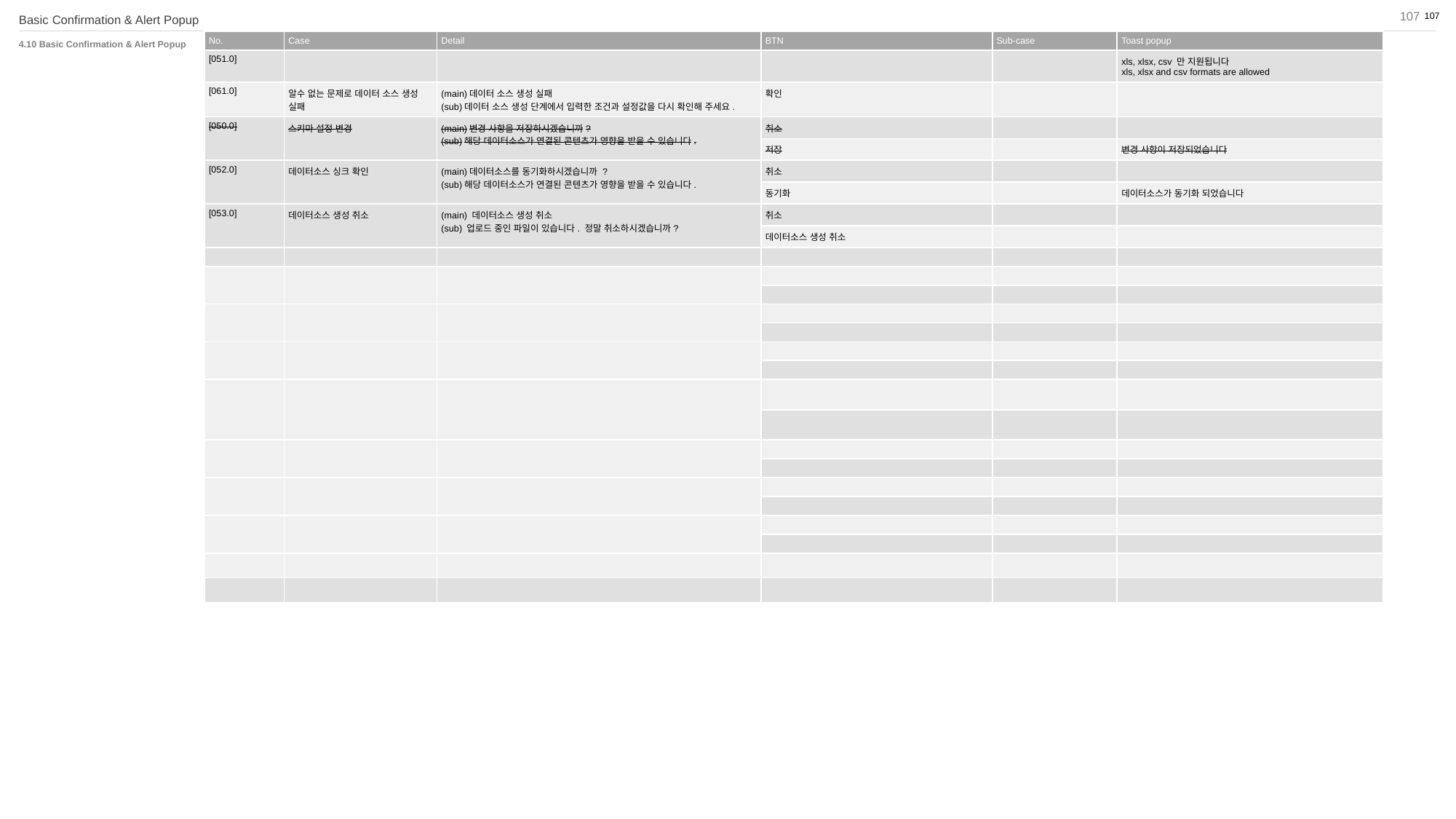

107
107
Basic Confirmation & Alert Popup
4.10 Basic Confirmation & Alert Popup
| No. | Case | Detail | BTN | Sub-case | Toast popup |
| --- | --- | --- | --- | --- | --- |
| [051.0] |  |  |  |  | xls, xlsx, csv 만 지원됩니다 xls, xlsx and csv formats are allowed |
| [061.0] | 알수 없는 문제로 데이터 소스 생성 실패 | (main)데이터 소스 생성 실패 (sub)데이터 소스 생성 단계에서 입력한 조건과 설정값을 다시 확인해 주세요. | 확인 |  |  |
| [050.0] | 스키마 설정 변경 | (main)변경 사항을 저장하시겠습니까? (sub)해당 데이터소스가 연결된 콘텐츠가 영향을 받을 수 있습니다. | 취소 |  |  |
|  |  |  | 저장 |  | 변경 사항이 저장되었습니다 |
| [052.0] | 데이터소스 싱크 확인 | (main)데이터소스를 동기화하시겠습니까 ? (sub)해당 데이터소스가 연결된 콘텐츠가 영향을 받을 수 있습니다. | 취소 |  |  |
|  |  |  | 동기화 |  | 데이터소스가 동기화 되었습니다 |
| [053.0] | 데이터소스 생성 취소 | (main) 데이터소스 생성 취소 (sub) 업로드 중인 파일이 있습니다. 정말 취소하시겠습니까? | 취소 |  |  |
|  |  |  | 데이터소스 생성 취소 |  |  |
|  |  |  |  |  |  |
|  |  |  |  |  |  |
|  |  |  |  |  |  |
|  |  |  |  |  |  |
|  |  |  |  |  |  |
|  |  |  |  |  |  |
|  |  |  |  |  |  |
|  |  |  |  |  |  |
|  |  |  |  |  |  |
|  |  |  |  |  |  |
|  |  |  |  |  |  |
|  |  |  |  |  |  |
|  |  |  |  |  |  |
|  |  |  |  |  |  |
|  |  |  |  |  |  |
|  |  |  |  |  |  |
|  |  |  |  |  |  |